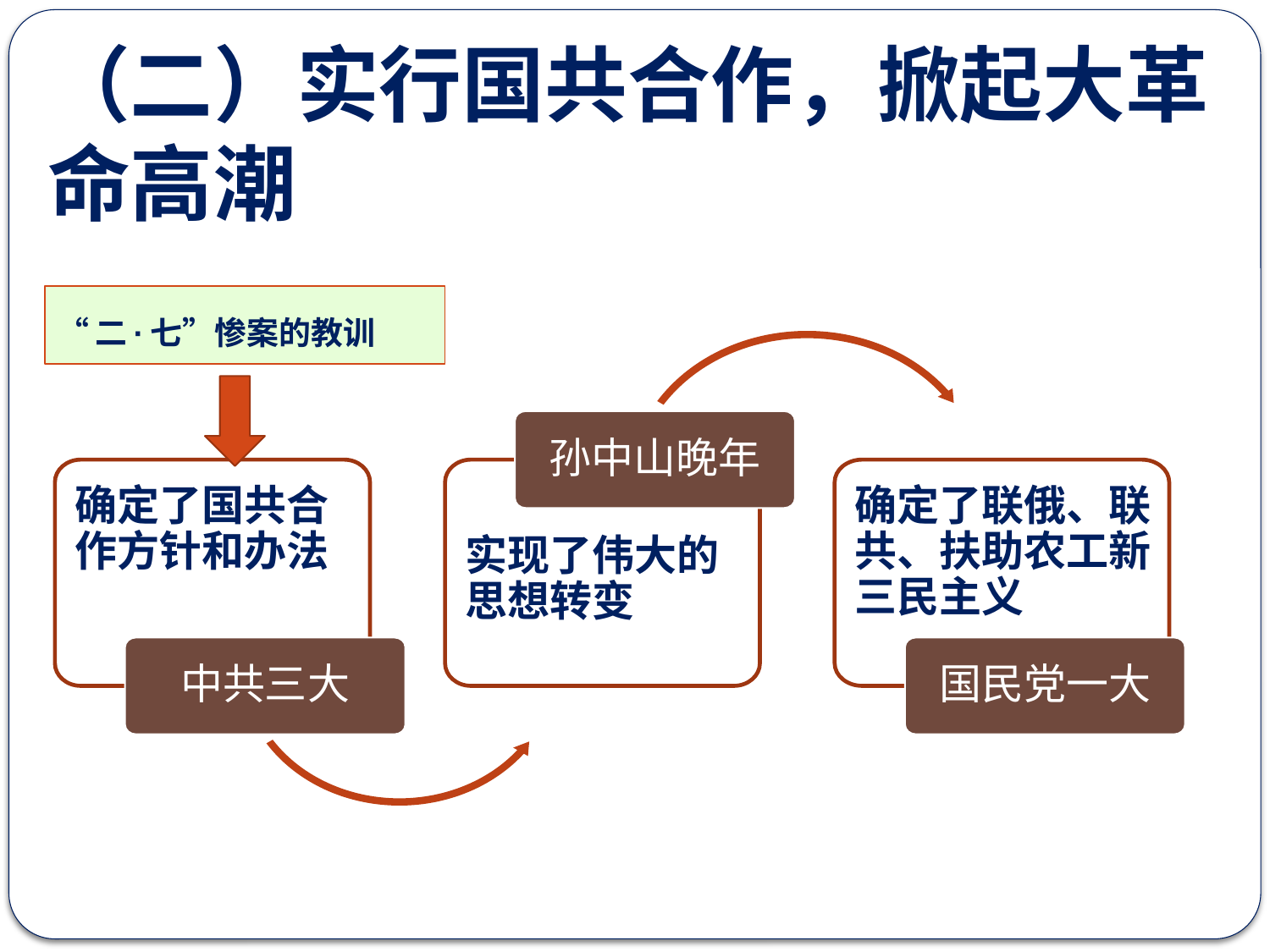

（二）实行国共合作，掀起大革命高潮
# “二·七”惨案的教训

孙中山晚年
确定了国共合作方针和办法
实现了伟大的思想转变
确定了联俄、联共、扶助农工新三民主义

中共三大
国民党一大